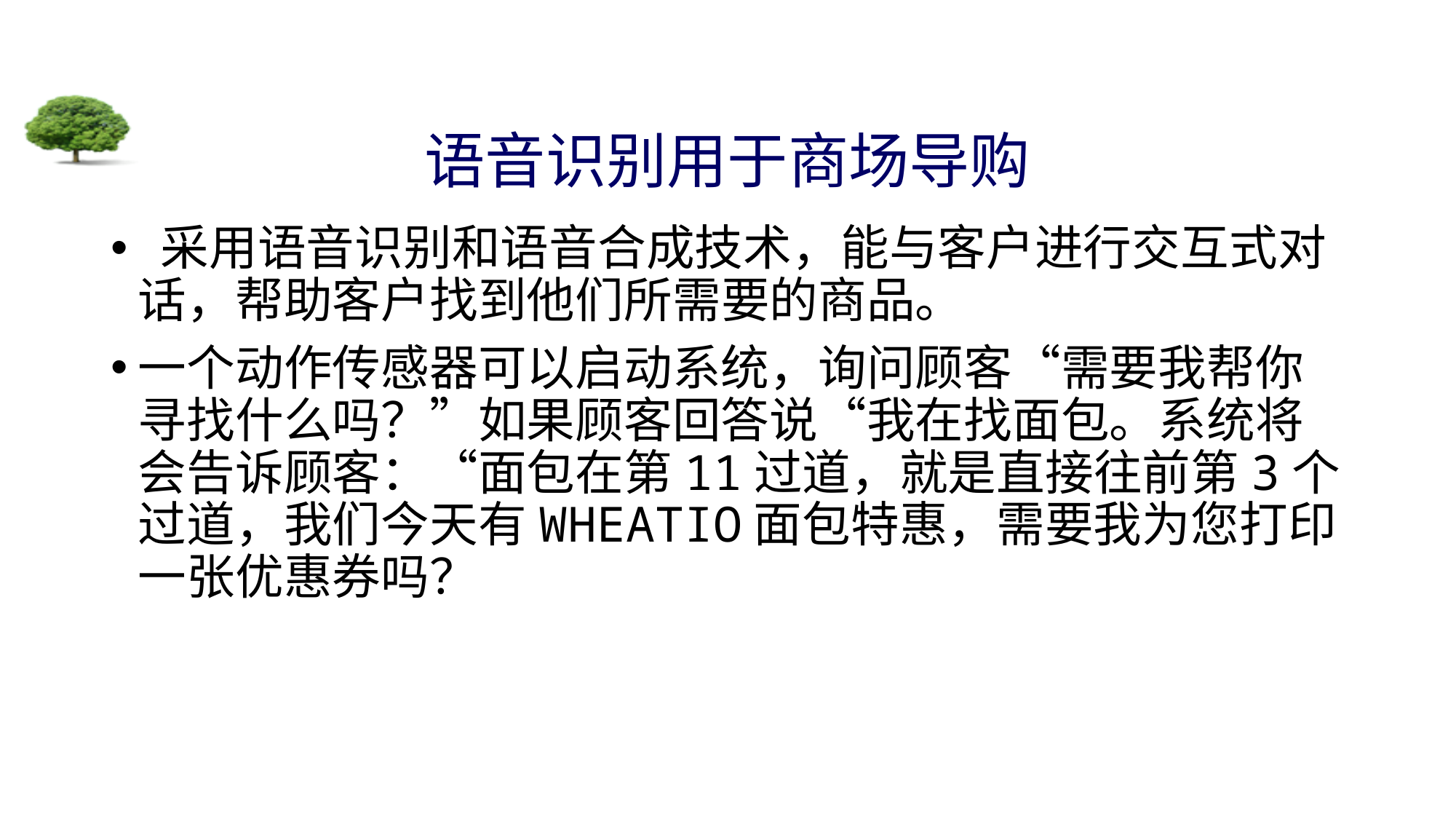

# 语音识别用于商场导购
 采用语音识别和语音合成技术，能与客户进行交互式对话，帮助客户找到他们所需要的商品。
一个动作传感器可以启动系统，询问顾客“需要我帮你寻找什么吗？”如果顾客回答说“我在找面包。系统将会告诉顾客：“面包在第11过道，就是直接往前第3个过道，我们今天有WHEATIO面包特惠，需要我为您打印一张优惠券吗？